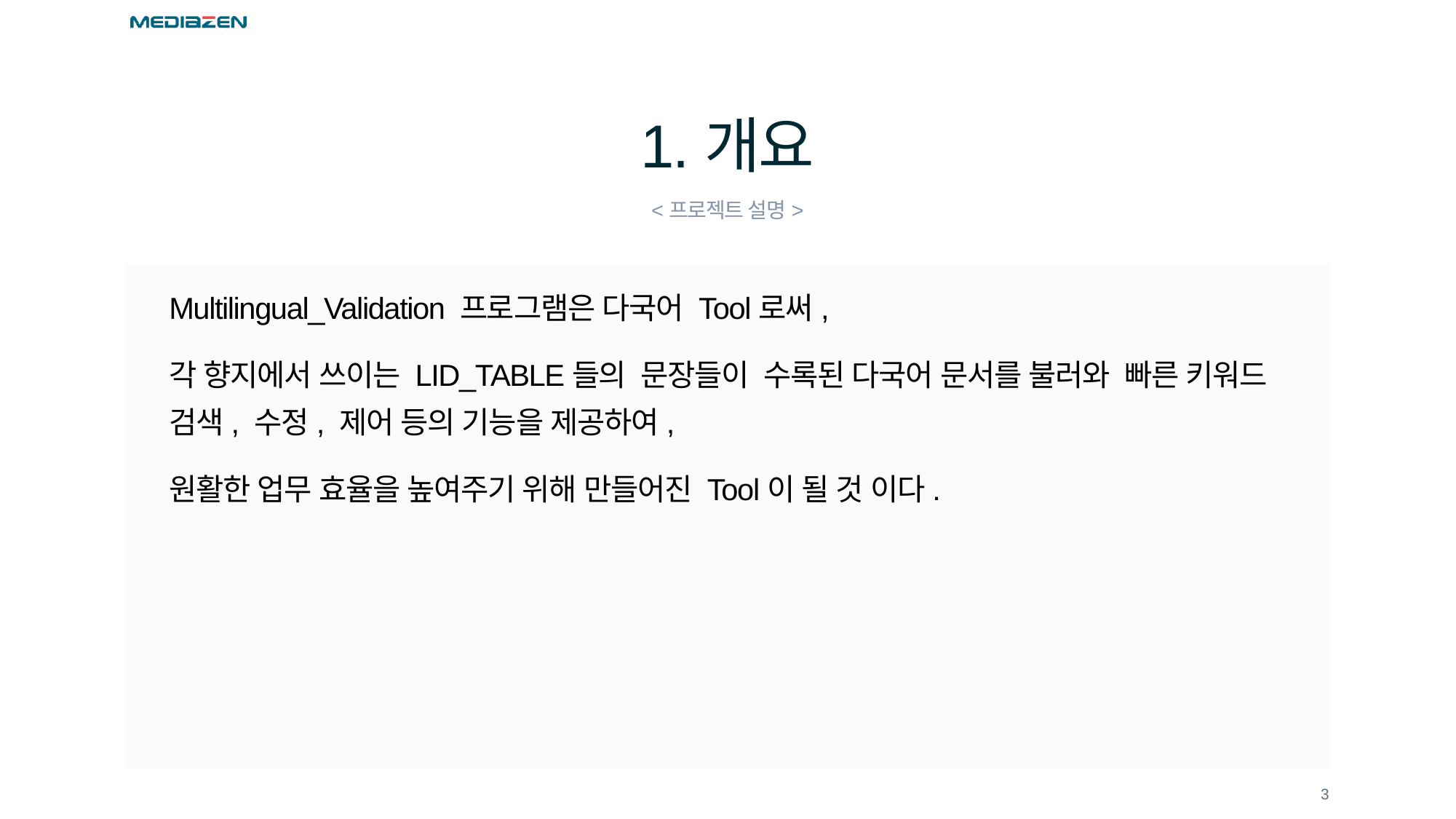

# 1.개요
<프로젝트 설명>
Multilingual_Validation 프로그램은 다국어 Tool로써,
각 향지에서 쓰이는 LID_TABLE들의  문장들이  수록된 다국어 문서를 불러와  빠른 키워드 검색, 수정, 제어 등의 기능을 제공하여,
원활한 업무 효율을 높여주기 위해 만들어진 Tool이 될 것 이다.

3